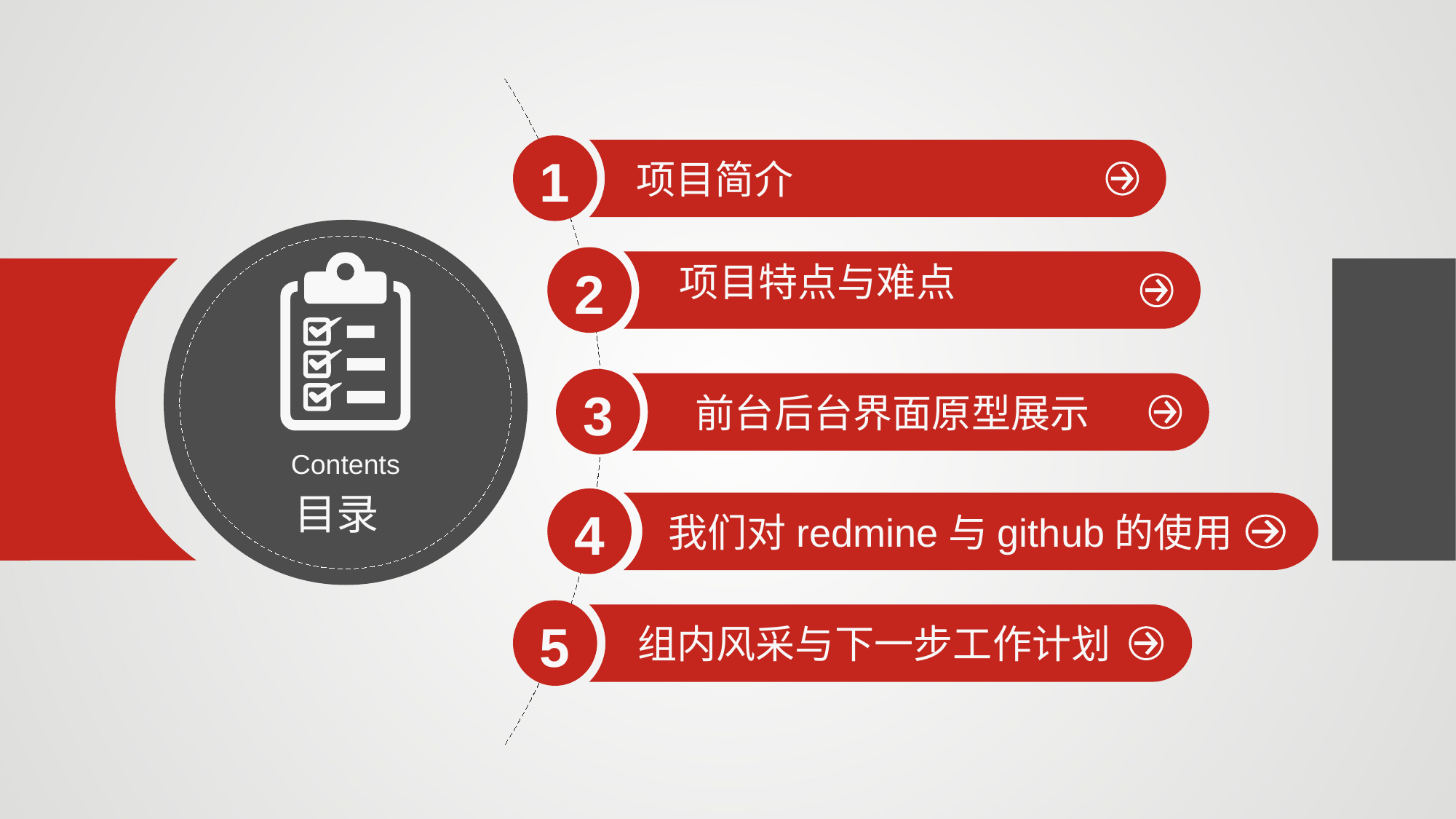

1
项目简介

    项目特点与难点

2

3
 前台后台界面原型展示
Contents
目录

4
我们对redmine与github的使用

5
组内风采与下一步工作计划